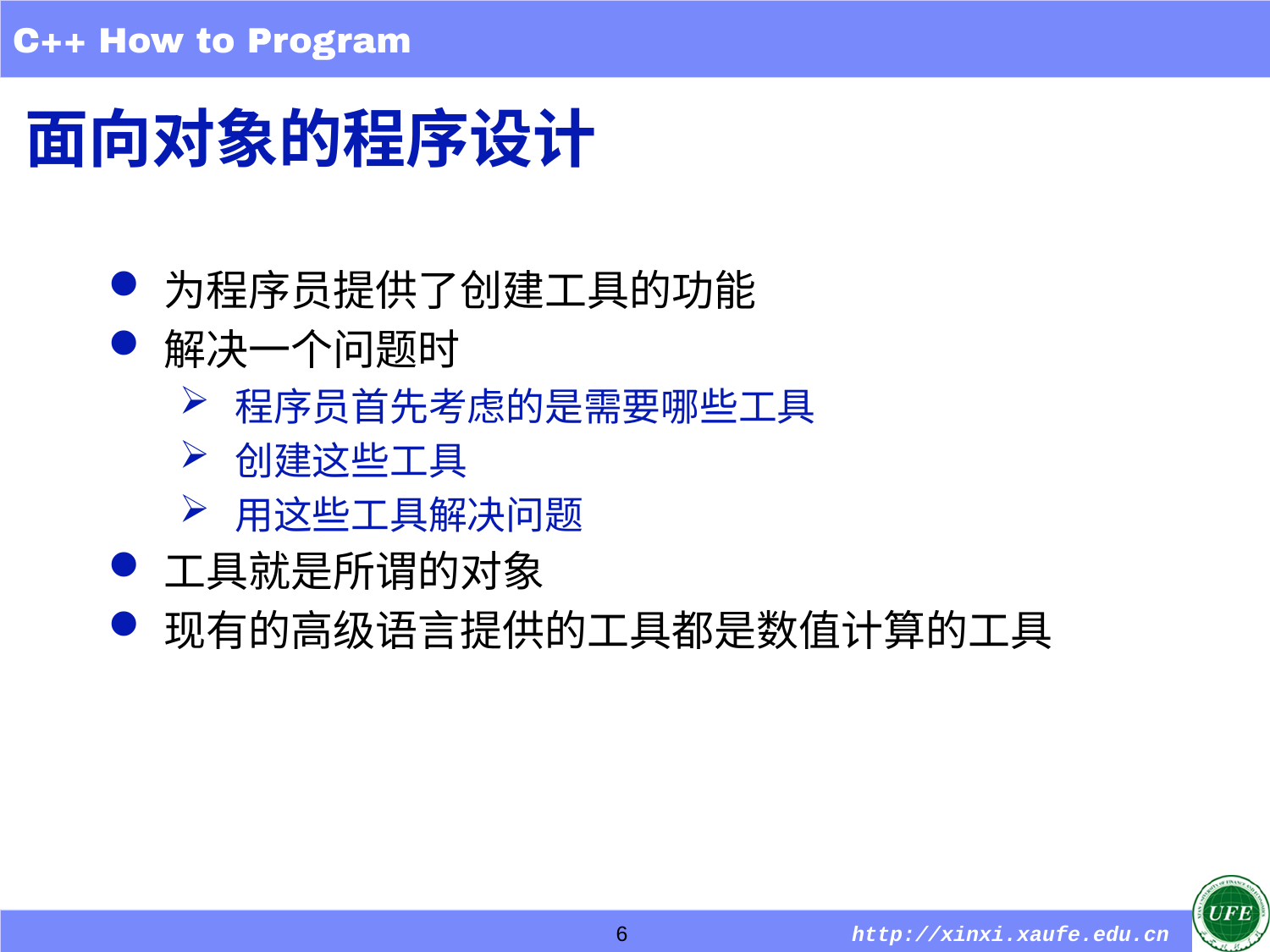

# 面向对象的程序设计
为程序员提供了创建工具的功能
解决一个问题时
程序员首先考虑的是需要哪些工具
创建这些工具
用这些工具解决问题
工具就是所谓的对象
现有的高级语言提供的工具都是数值计算的工具
6